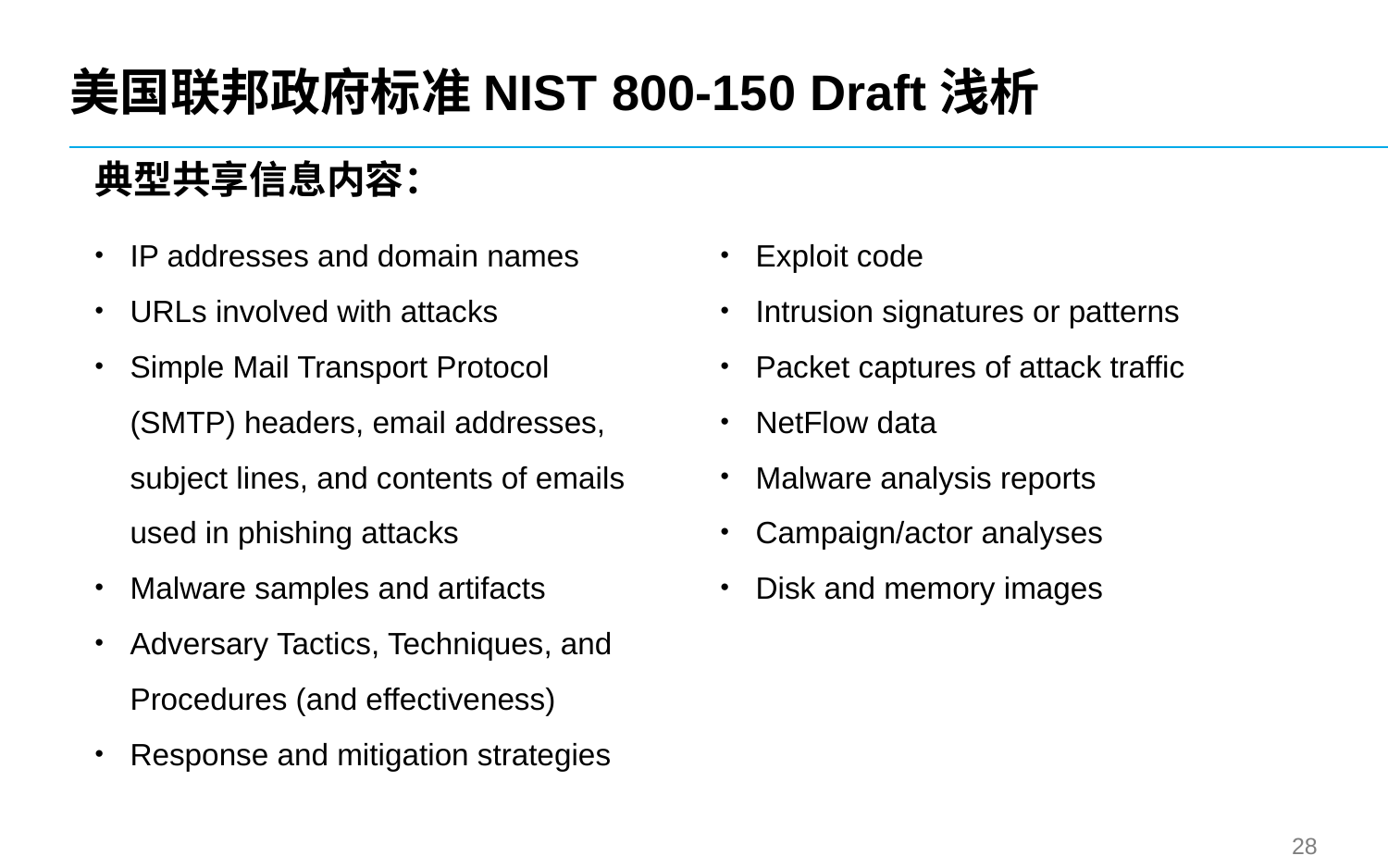

# 美国联邦政府标准NIST 800-150 Draft浅析
典型共享信息内容：
IP addresses and domain names
URLs involved with attacks
Simple Mail Transport Protocol (SMTP) headers, email addresses, subject lines, and contents of emails used in phishing attacks
Malware samples and artifacts
Adversary Tactics, Techniques, and Procedures (and effectiveness)
Response and mitigation strategies
Exploit code
Intrusion signatures or patterns
Packet captures of attack traffic
NetFlow data
Malware analysis reports
Campaign/actor analyses
Disk and memory images